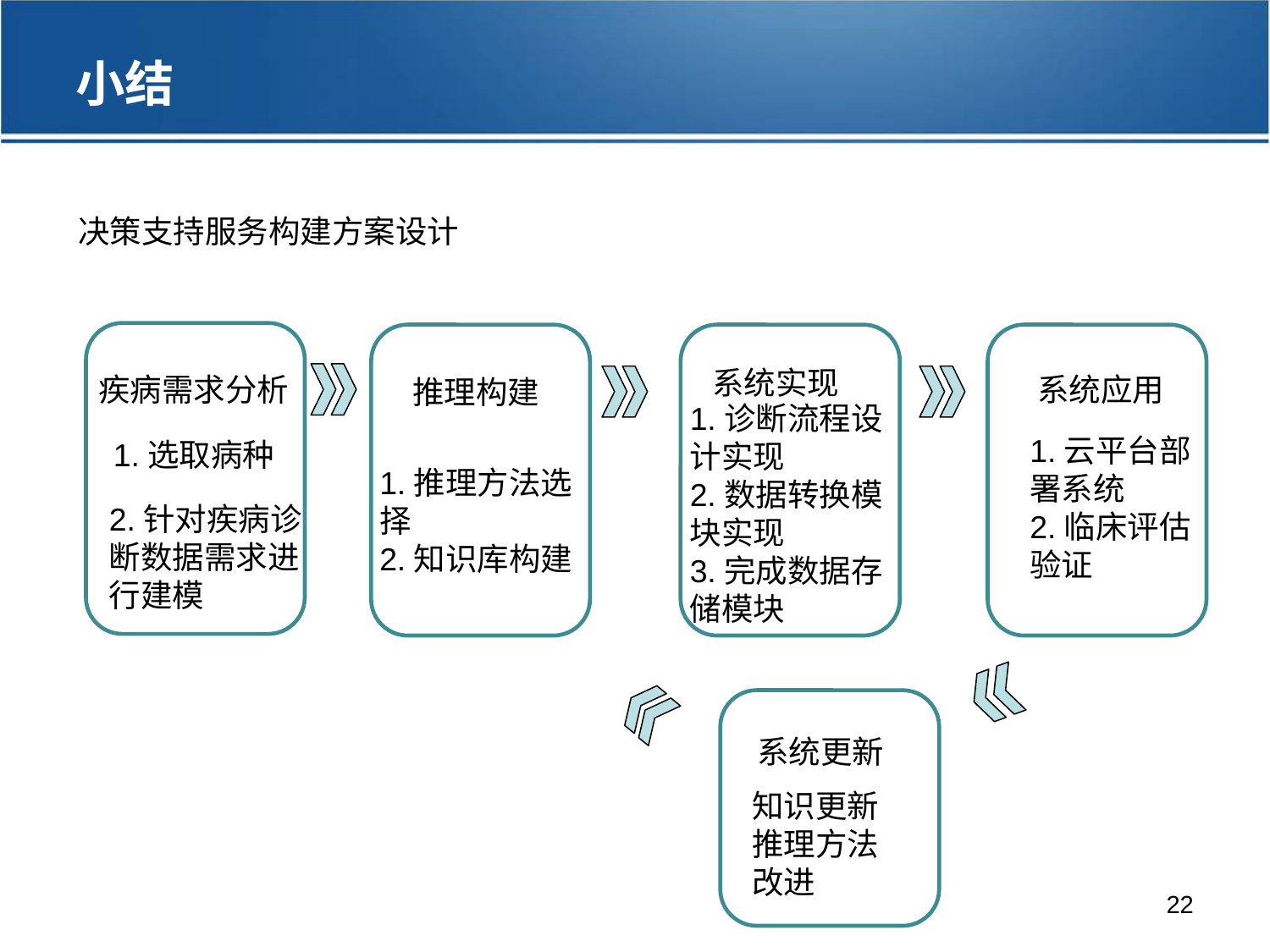

小结
决策支持服务构建方案设计

系统实现
系统应用
疾病需求分析

推理构建

1.诊断流程设计实现
2.数据转换模块实现
3.完成数据存储模块
1.云平台部署系统
2.临床评估验证
1.选取病种
1.推理方法选择
2.知识库构建

2.针对疾病诊断数据需求进行建模

系统更新
知识更新
推理方法改进
22